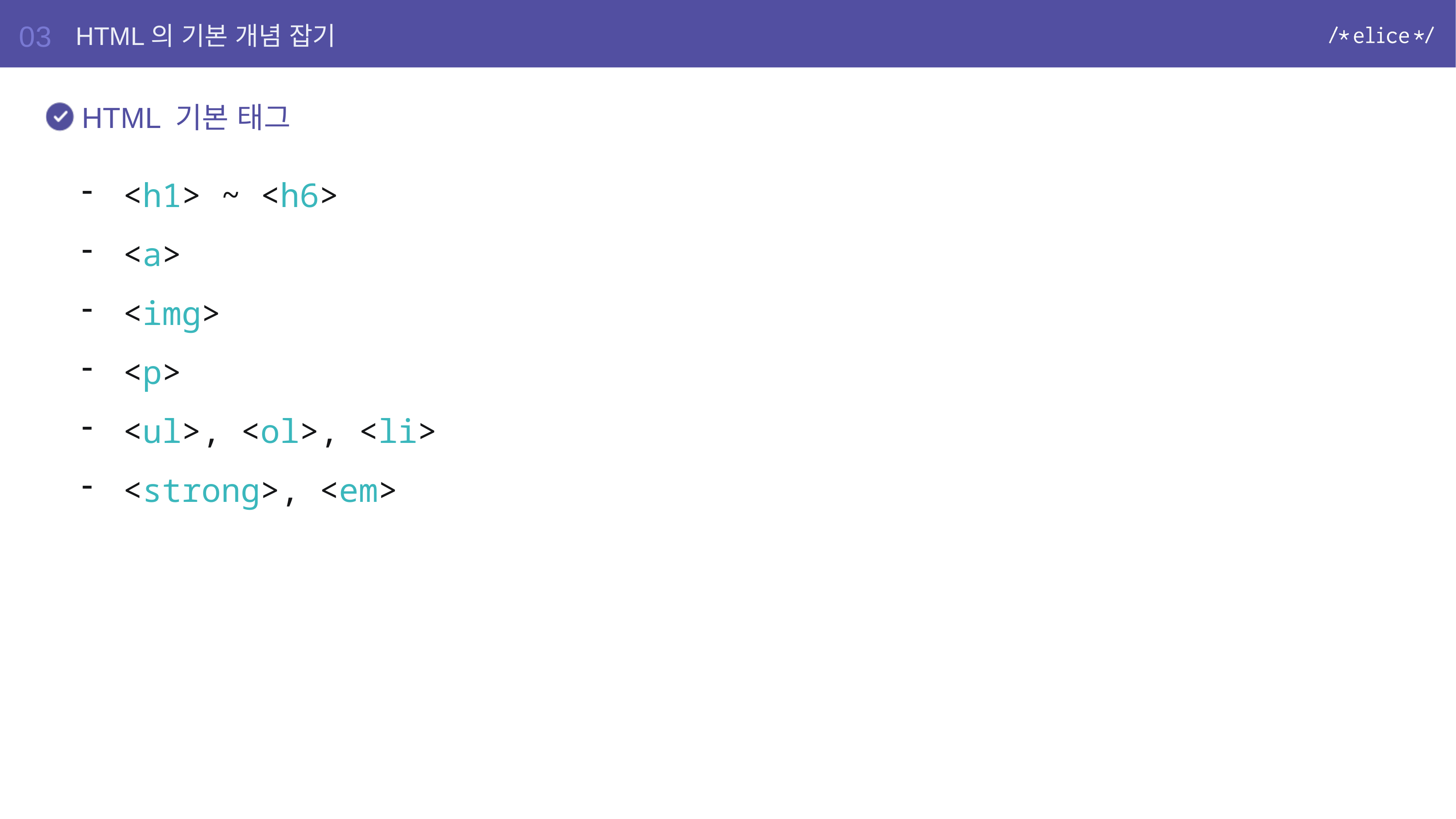

03
HTML의 기본 개념 잡기
HTML 기본 태그
<h1> ~ <h6>
<a>
<img>
<p>
<ul>, <ol>, <li>
<strong>, <em>